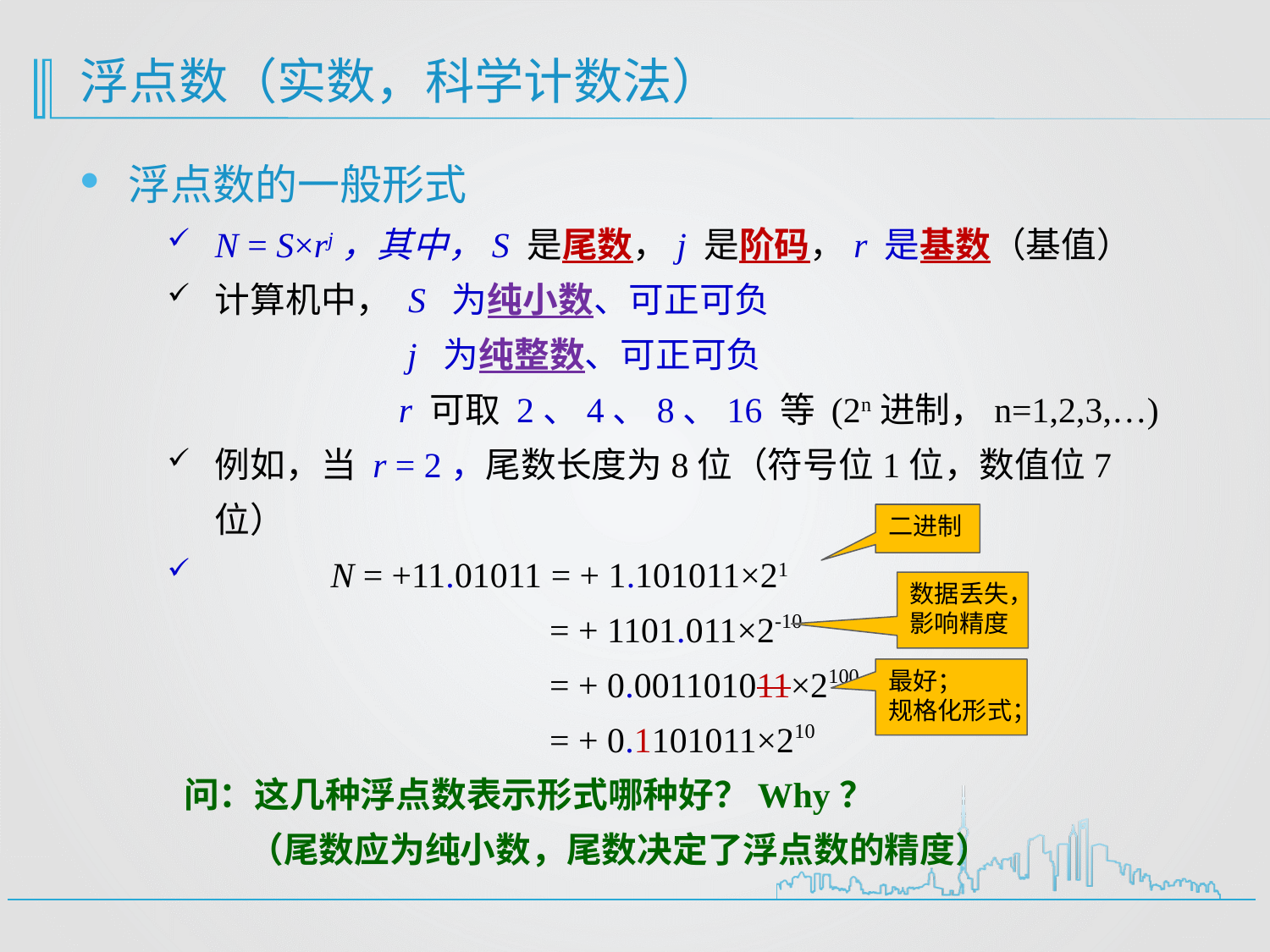

# 浮点数（实数，科学计数法）
浮点数的一般形式
N = S×rj，其中，S 是尾数，j 是阶码，r 是基数（基值）
计算机中， S  为纯小数、可正可负
                           j  为纯整数、可正可负
                          r 可取 2、4、8、16 等 (2n进制，n=1,2,3,…)
例如，当 r = 2，尾数长度为8位（符号位1位，数值位7位）
             N = +11.01011 = + 1.101011×21
                                           = + 1101.011×2-10
                                           = + 0.001101011×2100
                                           = + 0.1101011×210
 问：这几种浮点数表示形式哪种好？Why？
         （尾数应为纯小数，尾数决定了浮点数的精度）

二进制
数据丢失，影响精度
最好；
规格化形式；